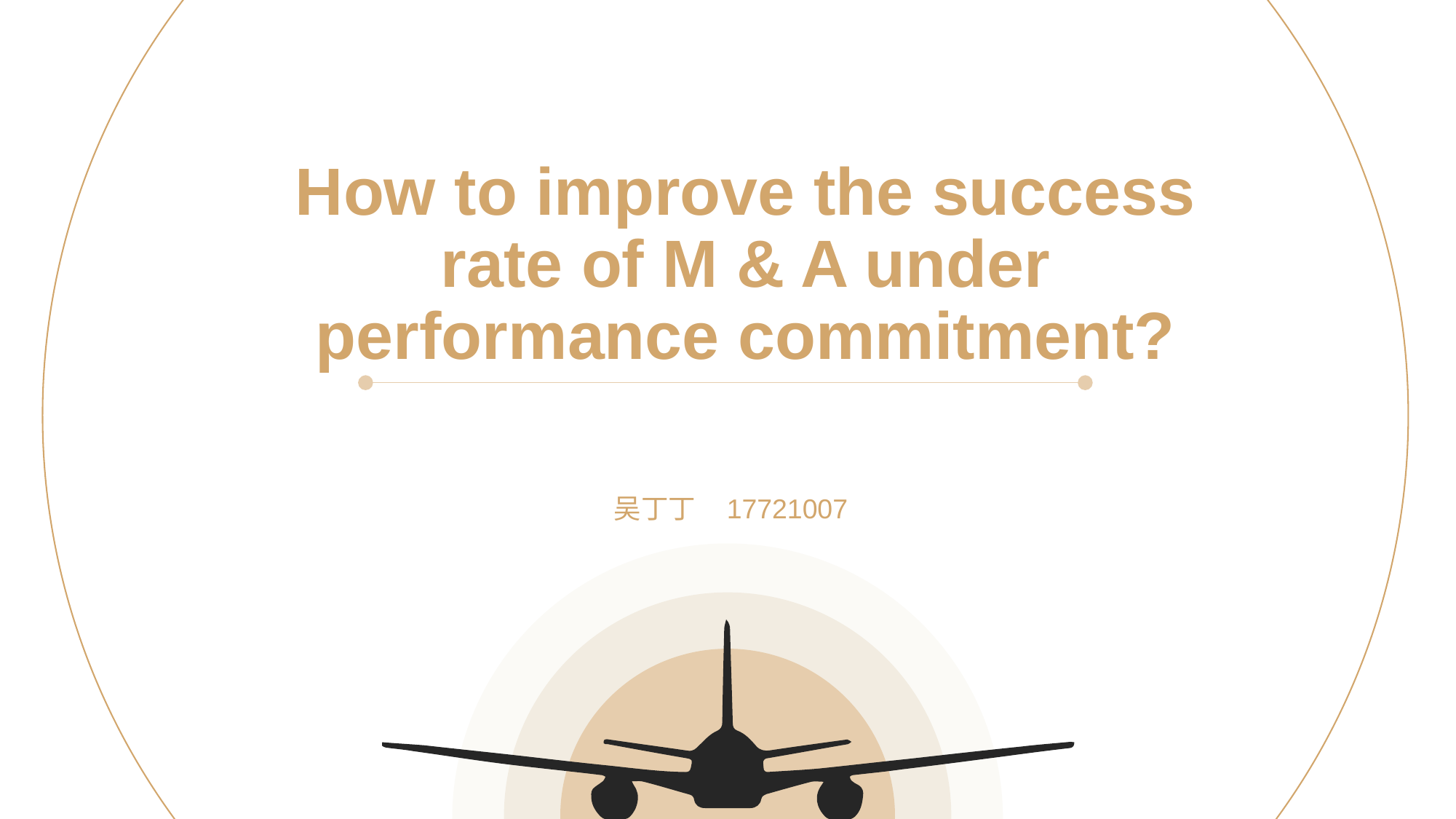

How to improve the success rate of M & A under performance commitment?

吴丁丁    17721007